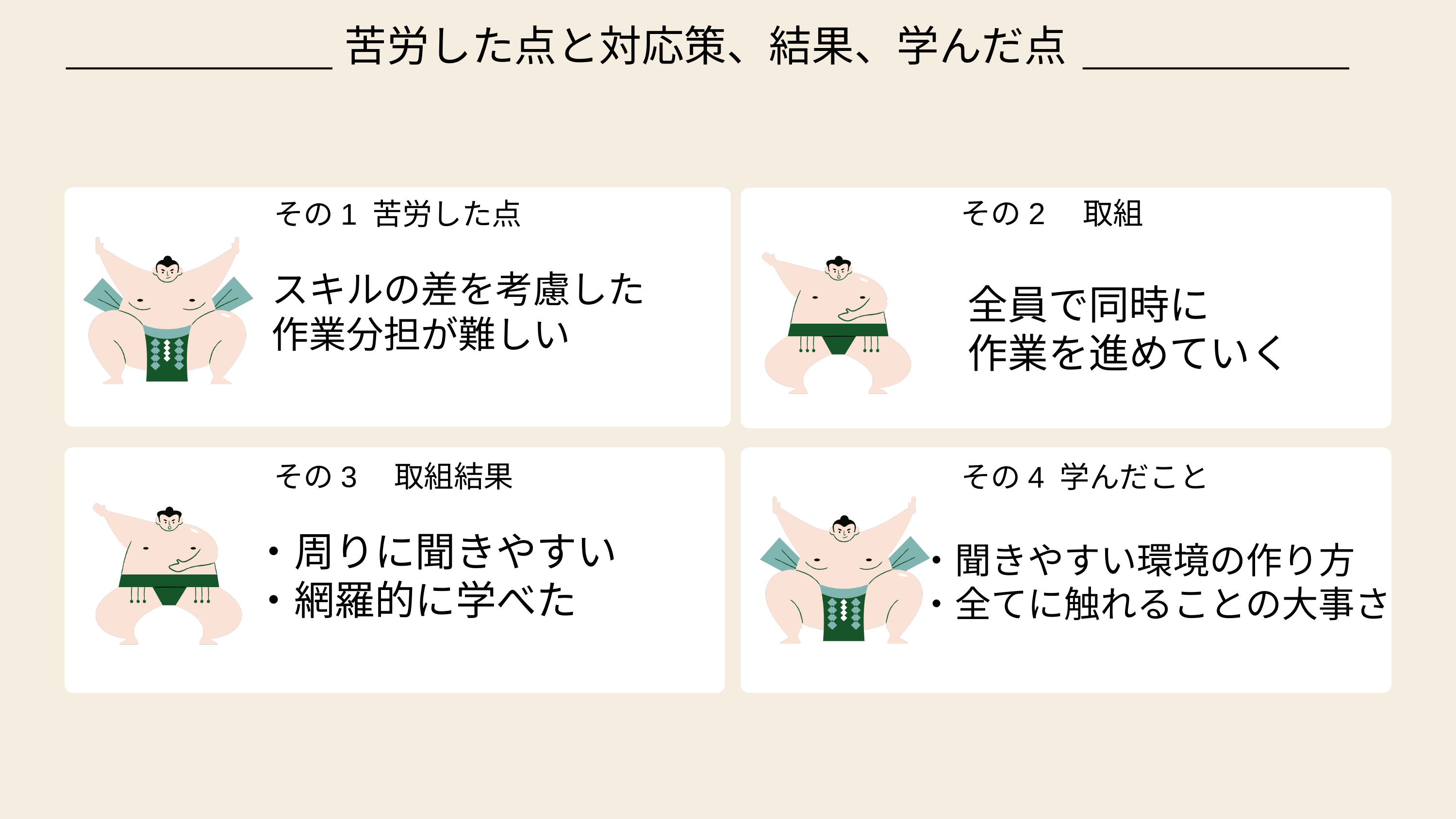

苦労した点と対応策、結果、学んだ点

その2　取組

その1 苦労した点
スキルの差を考慮した
作業分担が難しい

全員で同時に
作業を進めていく

その3　取組結果
その4 学んだこと
・聞きやすい環境の作り方
・全てに触れることの大事さ

・周りに聞きやすい
・網羅的に学べた